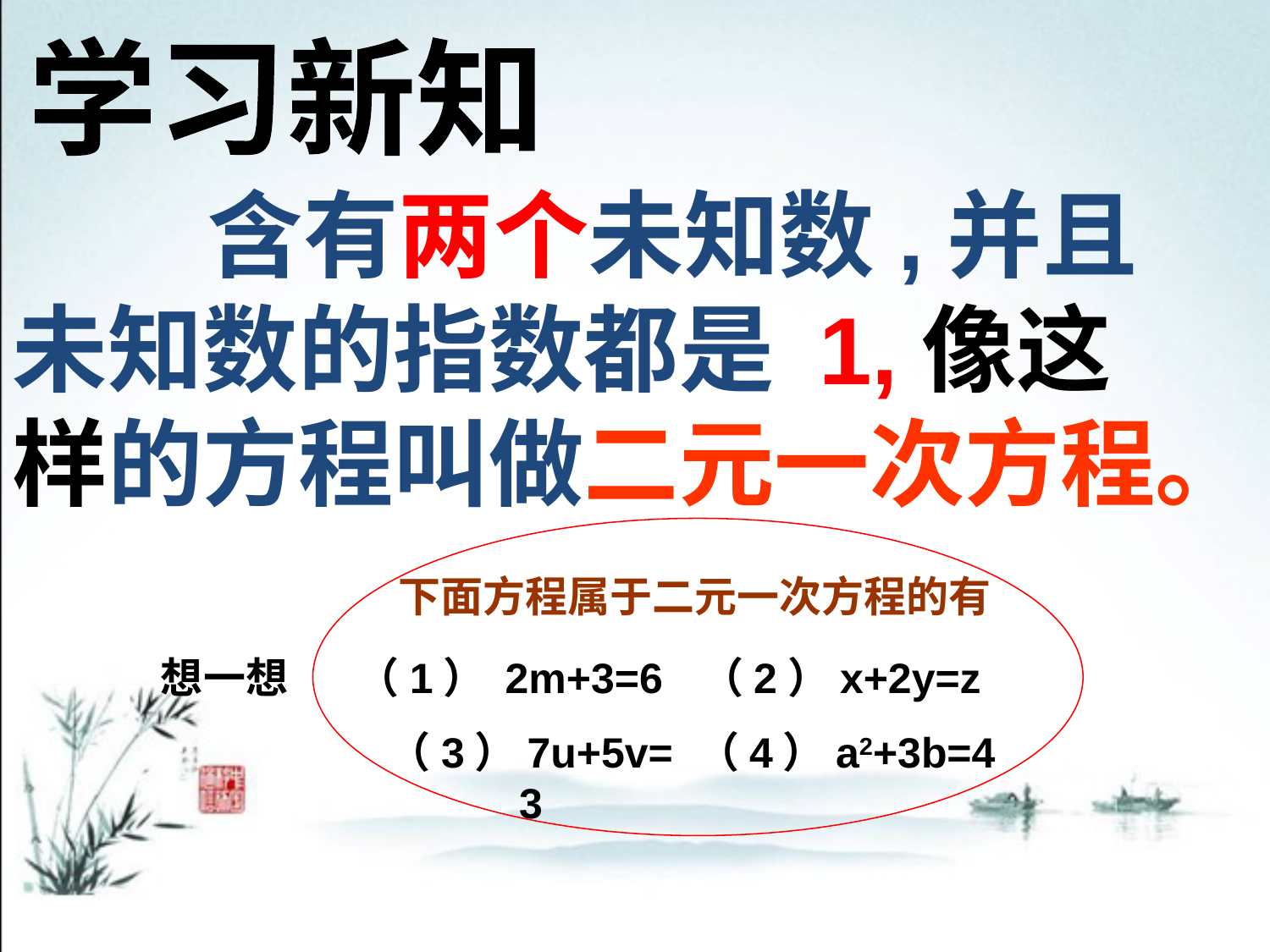

学习新知
        含有两个未知数,并且未知数的指数都是 1,像这样的方程叫做二元一次方程。

下面方程属于二元一次方程的有
想一想
   （1） 2m+3=6
（2）x+2y=z
（3）7u+5v=3
（4）a2+3b=4